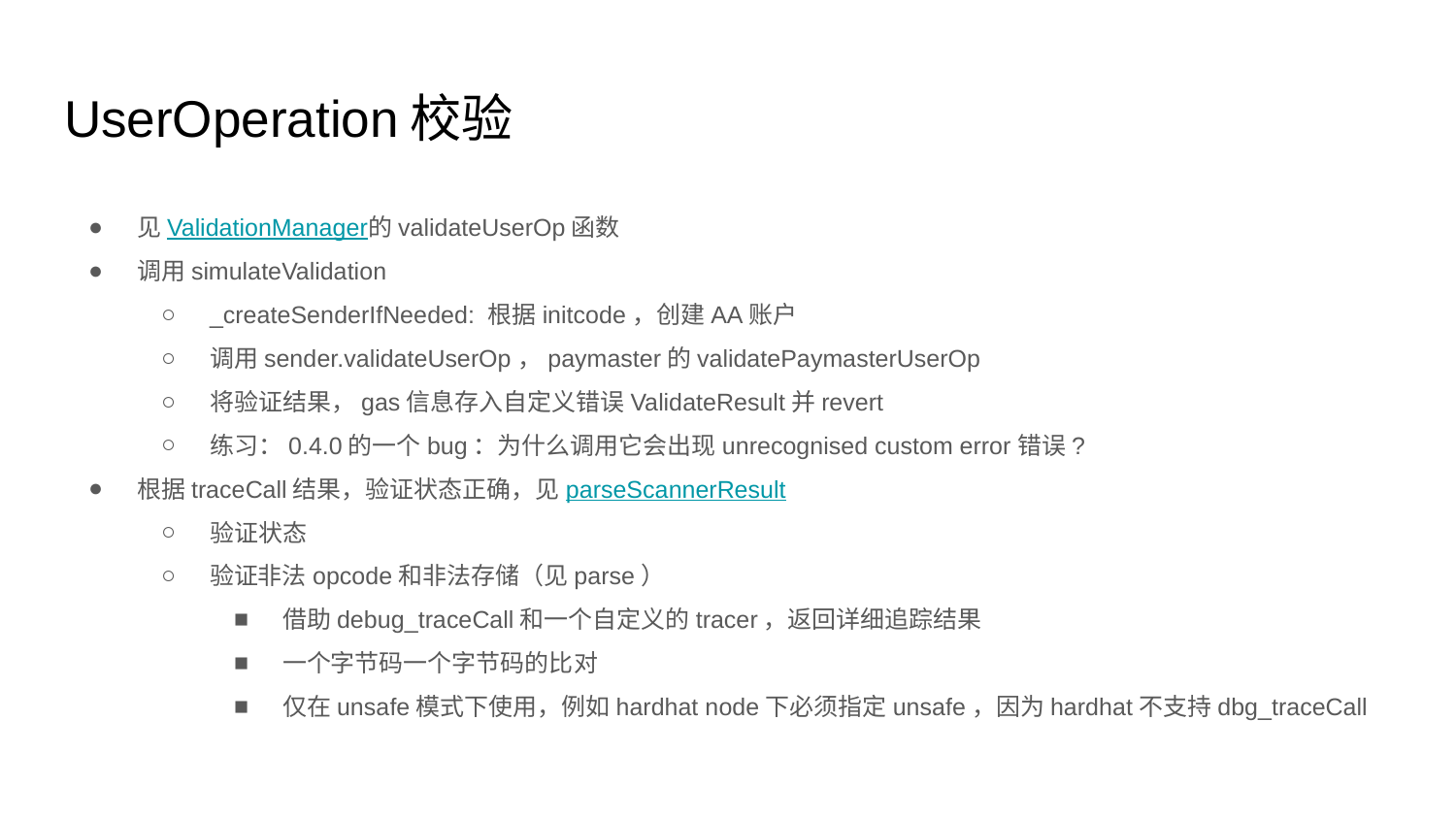

# UserOperation校验
见ValidationManager的validateUserOp函数
调用simulateValidation
_createSenderIfNeeded: 根据initcode，创建AA账户
调用sender.validateUserOp，paymaster的validatePaymasterUserOp
将验证结果，gas信息存入自定义错误ValidateResult并revert
练习：0.4.0的一个bug：为什么调用它会出现unrecognised custom error错误?
根据traceCall结果，验证状态正确，见parseScannerResult
验证状态
验证非法opcode和非法存储（见parse）
借助debug_traceCall和一个自定义的tracer，返回详细追踪结果
一个字节码一个字节码的比对
仅在unsafe模式下使用，例如hardhat node下必须指定unsafe，因为hardhat不支持dbg_traceCall